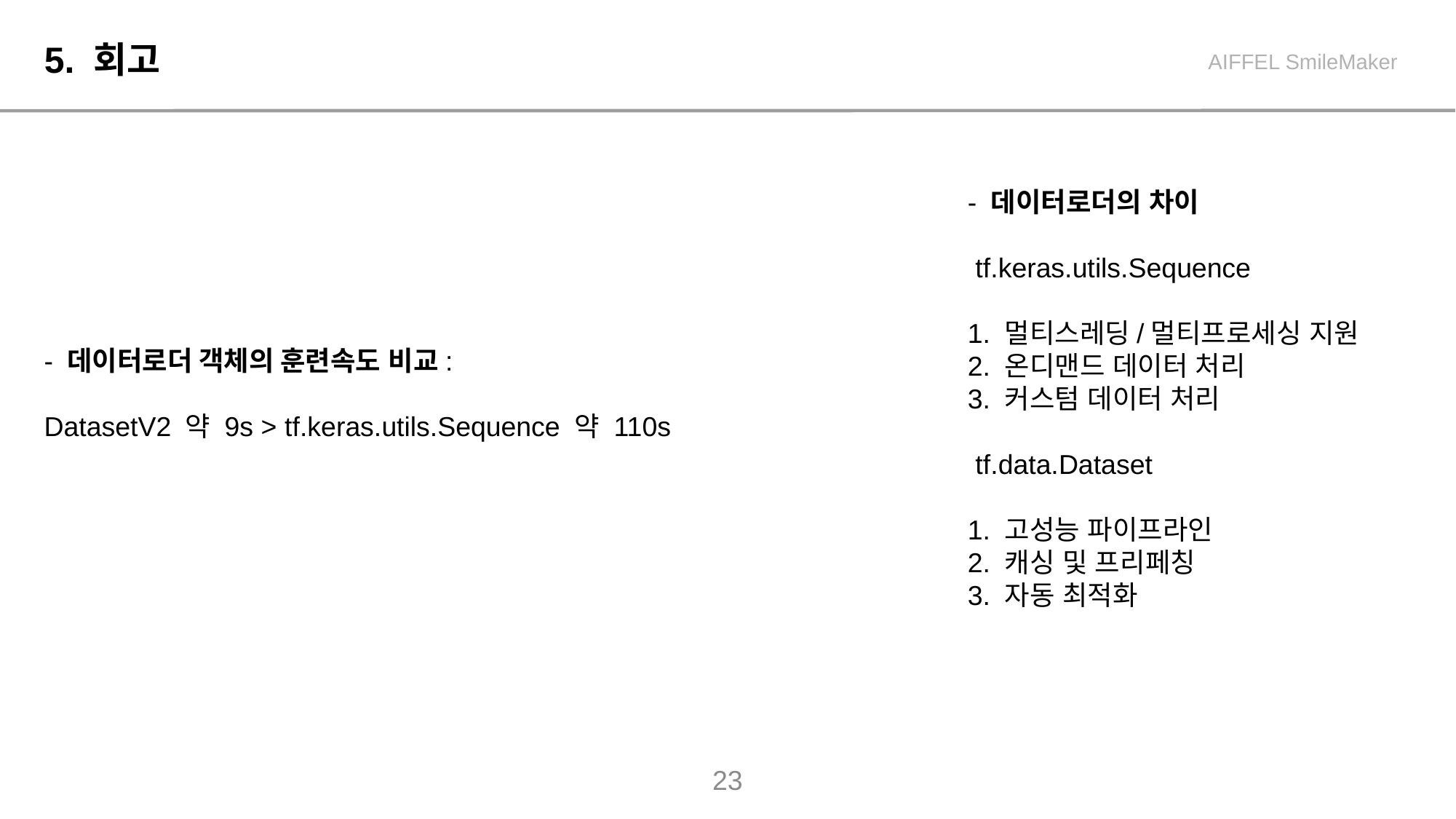

# 5. 회고
AIFFEL SmileMaker
- 데이터로더의 차이

 tf.keras.utils.Sequence

1. 멀티스레딩/멀티프로세싱 지원
2. 온디맨드 데이터 처리
3. 커스텀 데이터 처리

 tf.data.Dataset

1. 고성능 파이프라인
2. 캐싱 및 프리페칭
3. 자동 최적화

- 데이터로더 객체의 훈련속도 비교:

DatasetV2 약 9s > tf.keras.utils.Sequence 약 110s

23